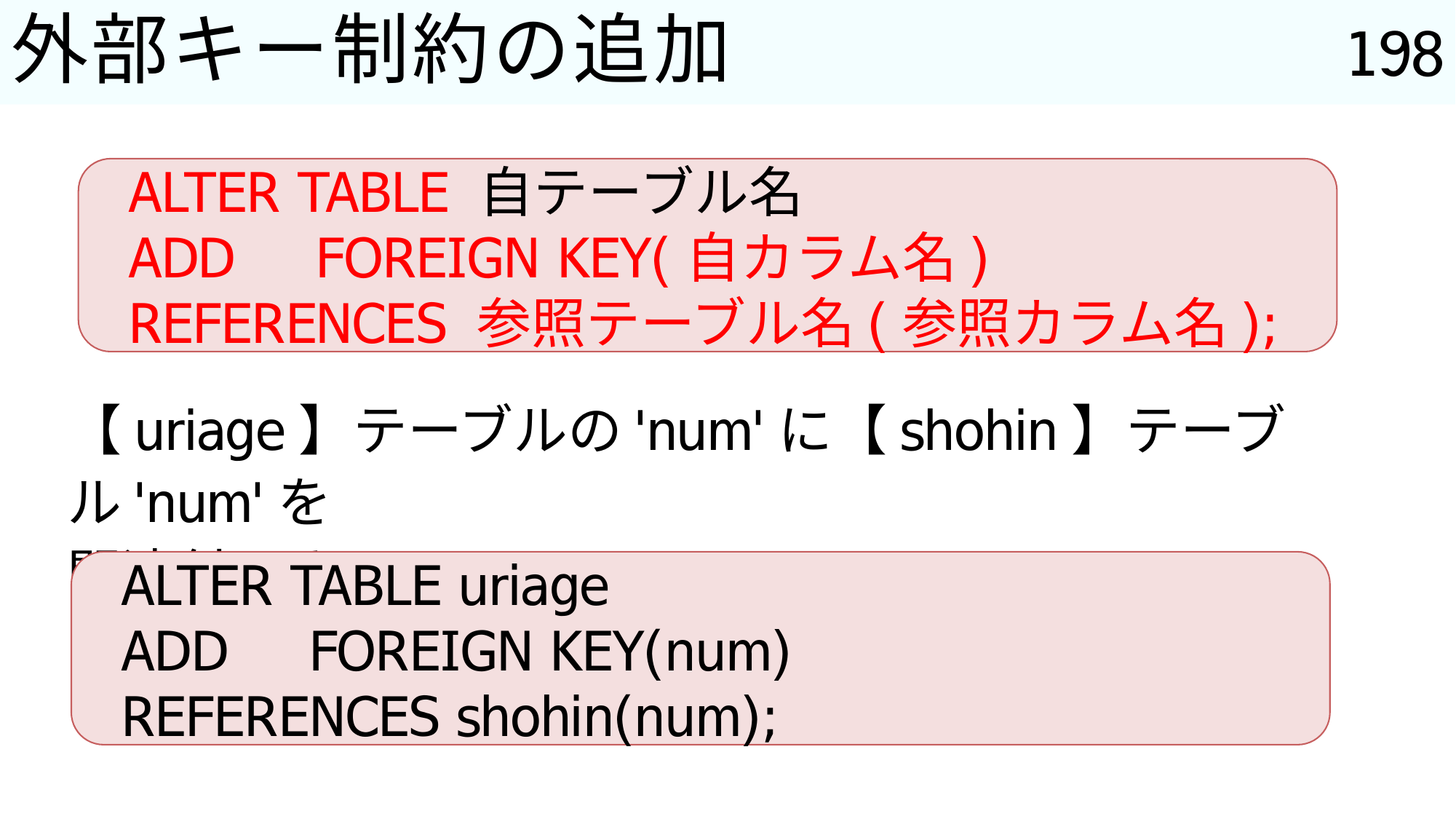

198
# 外部キー制約の追加
ALTER TABLE 自テーブル名
ADD　FOREIGN KEY(自カラム名)
REFERENCES 参照テーブル名(参照カラム名);

【uriage】テーブルの'num'に【shohin】テーブル'num'を
関連付けさせる
ALTER TABLE uriage
ADD　FOREIGN KEY(num)
REFERENCES shohin(num);